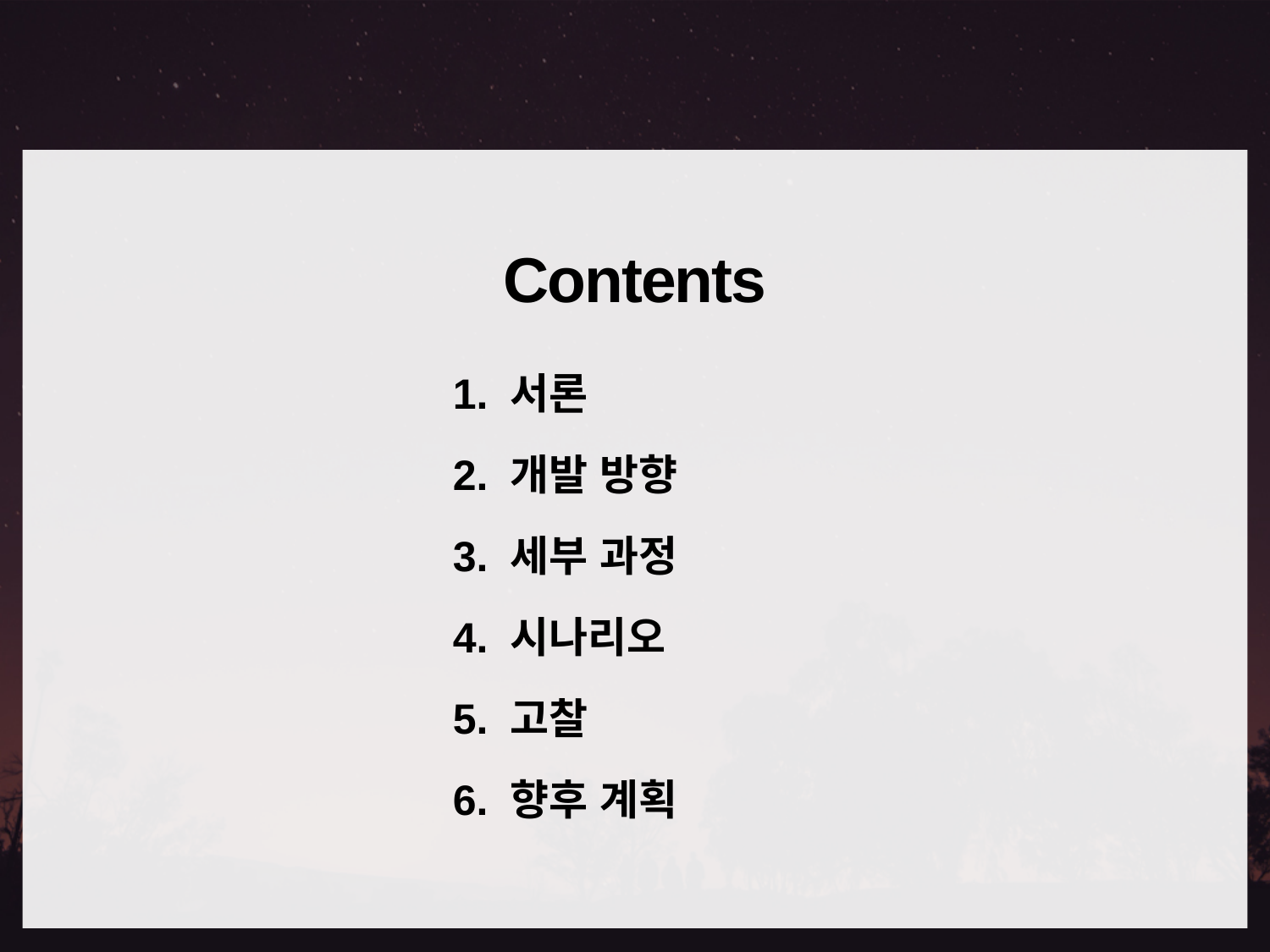

목 차
Contents
1. 서론
2. 개발 방향
3. 세부 과정
4. 시나리오
5. 고찰
6. 향후 계획